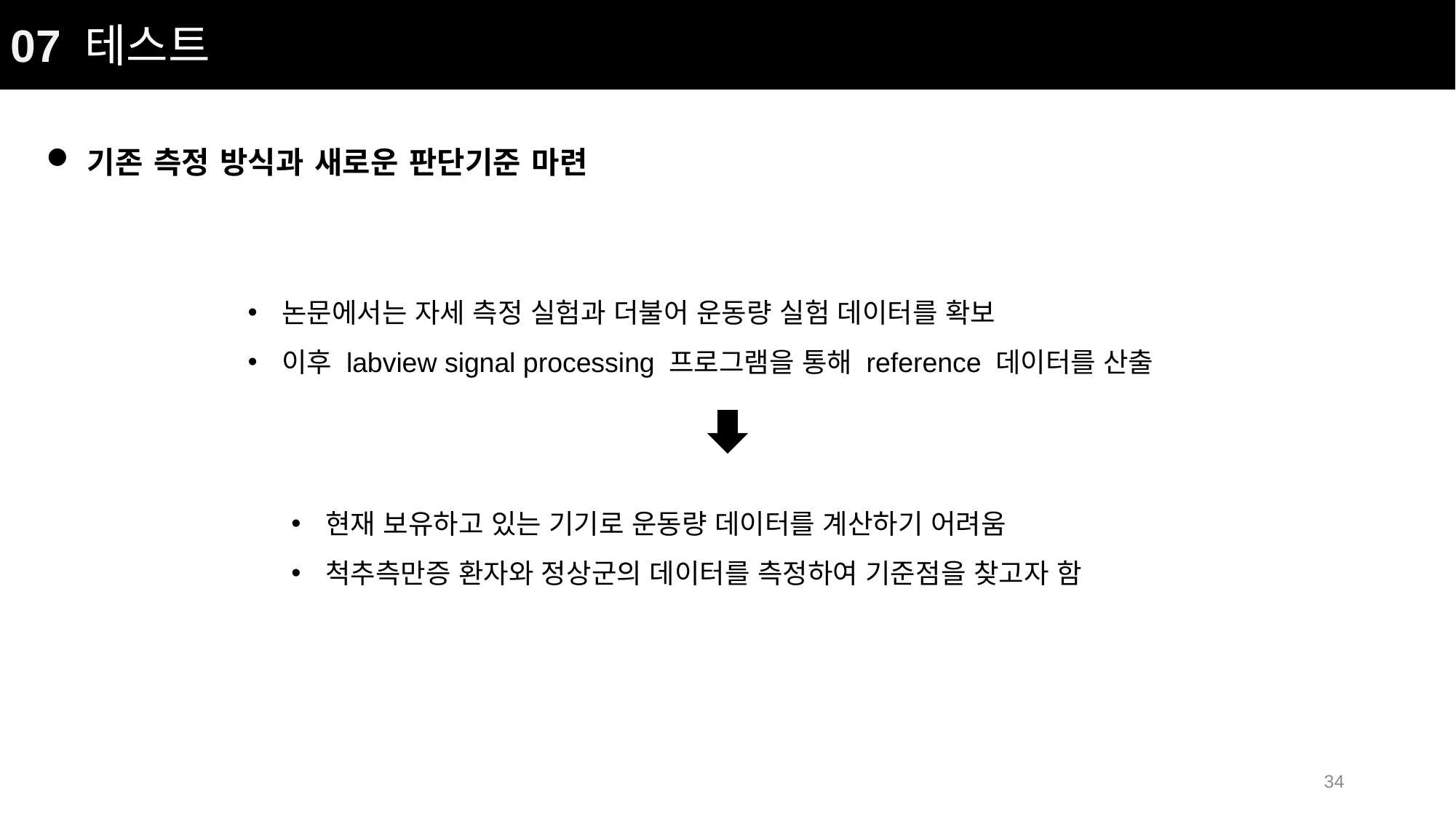

07 테스트
기존 측정 방식과 새로운 판단기준 마련
논문에서는 자세 측정 실험과 더불어 운동량 실험 데이터를 확보
이후 labview signal processing 프로그램을 통해 reference 데이터를 산출

현재 보유하고 있는 기기로 운동량 데이터를 계산하기 어려움
척추측만증 환자와 정상군의 데이터를 측정하여 기준점을 찾고자 함
34